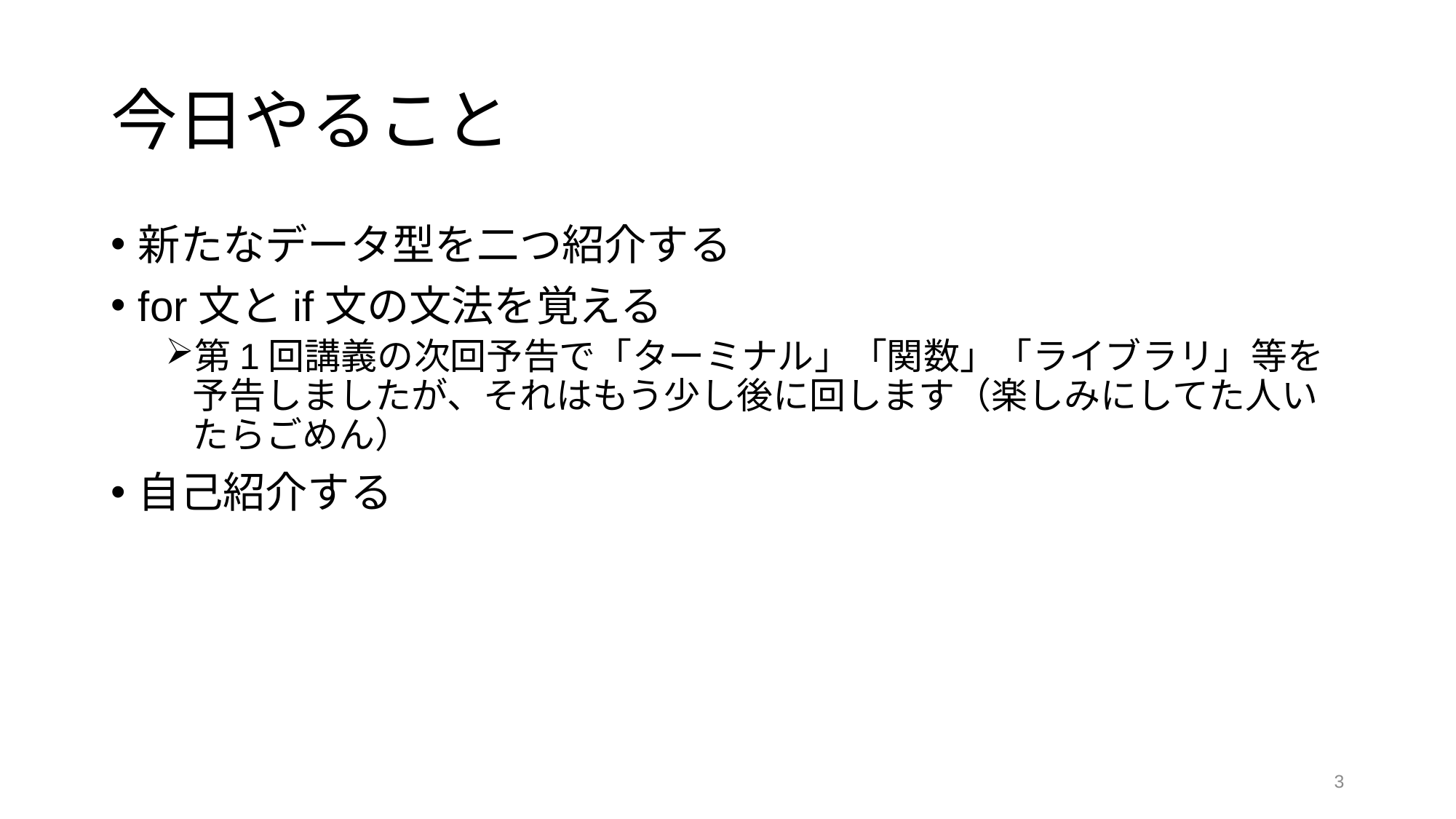

# 今日やること
新たなデータ型を二つ紹介する
for文とif文の文法を覚える
第1回講義の次回予告で「ターミナル」「関数」「ライブラリ」等を予告しましたが、それはもう少し後に回します（楽しみにしてた人いたらごめん）
自己紹介する

3